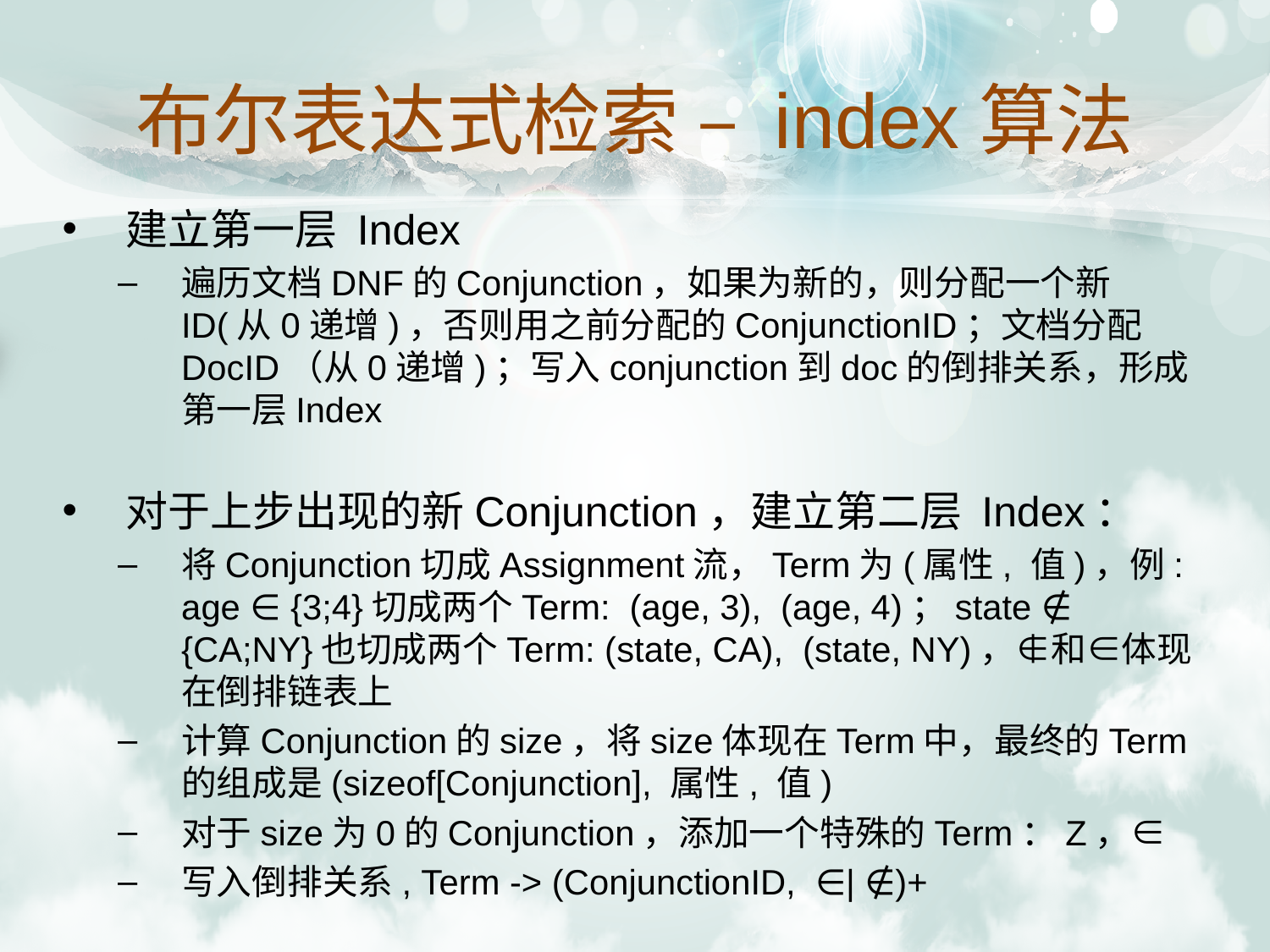

布尔表达式检索 – index算法
建立第一层 Index
遍历文档DNF的Conjunction，如果为新的，则分配一个新ID(从0递增)，否则用之前分配的ConjunctionID；文档分配DocID（从0递增)；写入conjunction到doc的倒排关系，形成第一层Index

对于上步出现的新Conjunction，建立第二层 Index：
将Conjunction切成Assignment流，Term为(属性, 值)，例: age ∈ {3;4}切成两个Term:  (age, 3),  (age, 4)；state ∉ {CA;NY}也切成两个Term: (state, CA),  (state, NY)，∉和∈体现在倒排链表上
计算Conjunction的size，将size体现在Term中，最终的Term的组成是(sizeof[Conjunction], 属性, 值)
对于size为0的Conjunction，添加一个特殊的Term：Z，∈
写入倒排关系, Term -> (ConjunctionID,  ∈| ∉)+